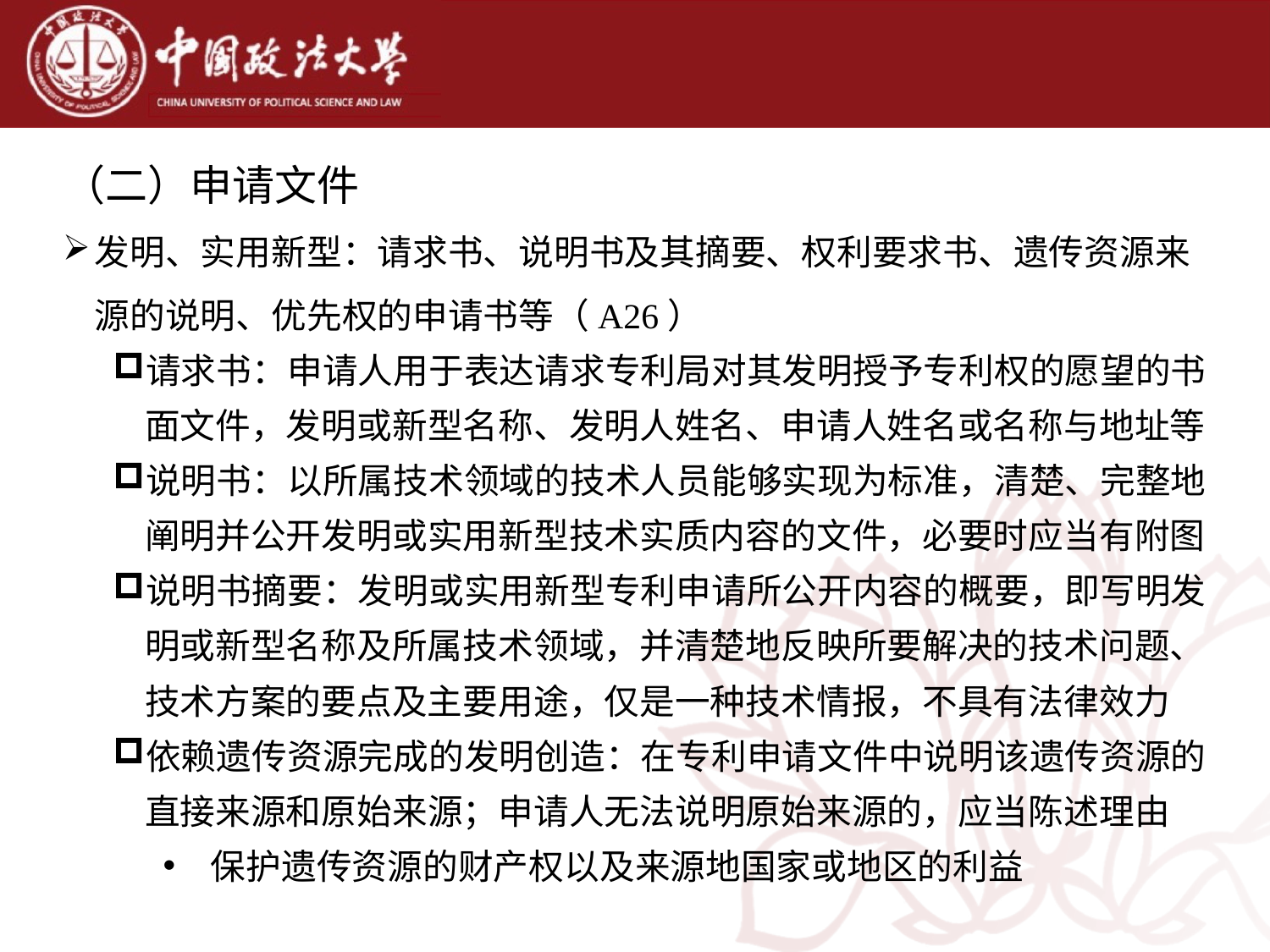

（二）申请文件
发明、实用新型：请求书、说明书及其摘要、权利要求书、遗传资源来源的说明、优先权的申请书等（A26）
请求书：申请人用于表达请求专利局对其发明授予专利权的愿望的书面文件，发明或新型名称、发明人姓名、申请人姓名或名称与地址等
说明书：以所属技术领域的技术人员能够实现为标准，清楚、完整地阐明并公开发明或实用新型技术实质内容的文件，必要时应当有附图
说明书摘要：发明或实用新型专利申请所公开内容的概要，即写明发明或新型名称及所属技术领域，并清楚地反映所要解决的技术问题、技术方案的要点及主要用途，仅是一种技术情报，不具有法律效力
依赖遗传资源完成的发明创造：在专利申请文件中说明该遗传资源的直接来源和原始来源；申请人无法说明原始来源的，应当陈述理由
保护遗传资源的财产权以及来源地国家或地区的利益